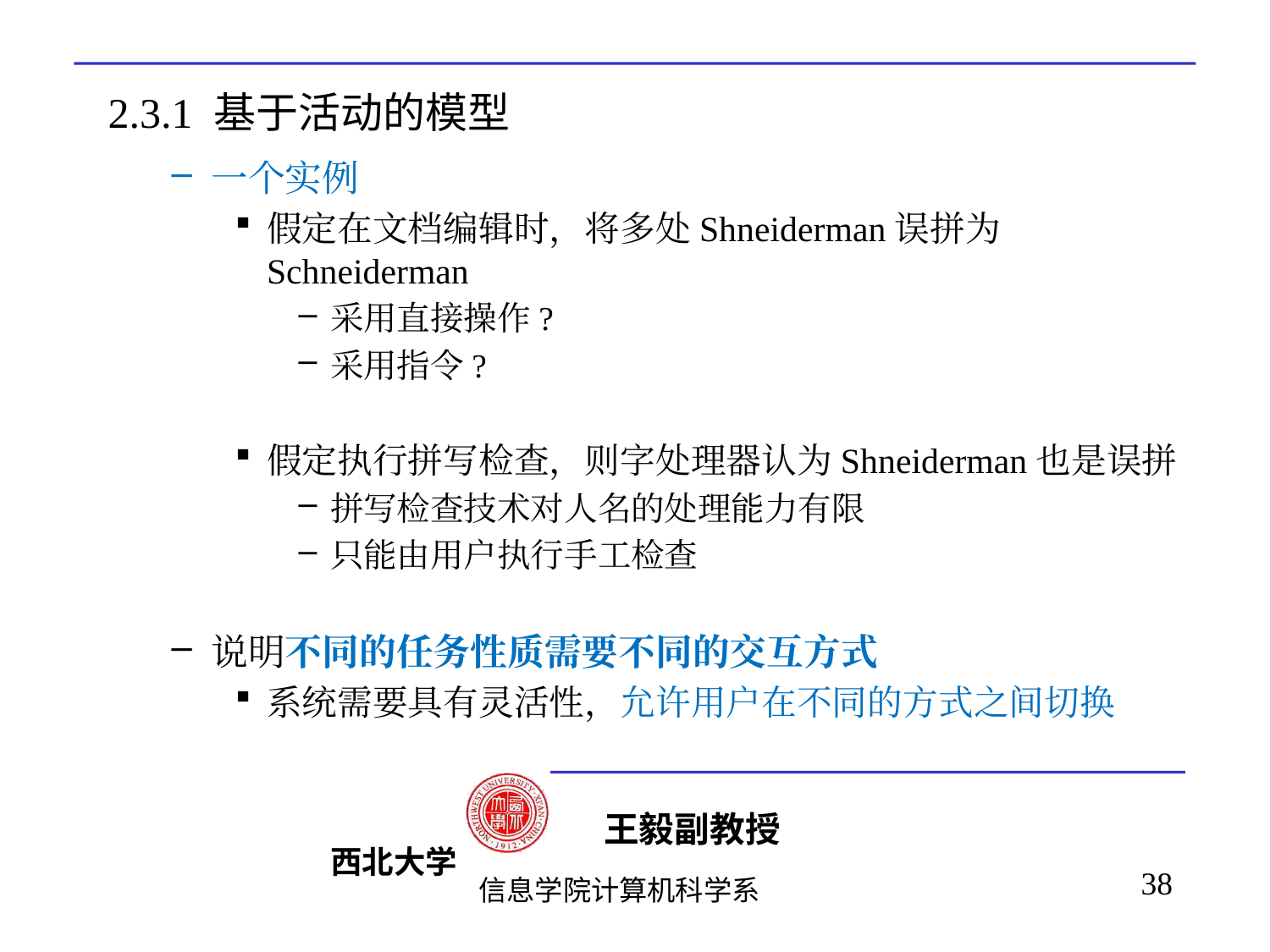

# 2.3.1 基于活动的模型
一个实例
假定在文档编辑时，将多处Shneiderman误拼为Schneiderman
采用直接操作?
采用指令?

假定执行拼写检查，则字处理器认为Shneiderman也是误拼
拼写检查技术对人名的处理能力有限
只能由用户执行手工检查

说明不同的任务性质需要不同的交互方式
系统需要具有灵活性，允许用户在不同的方式之间切换
38